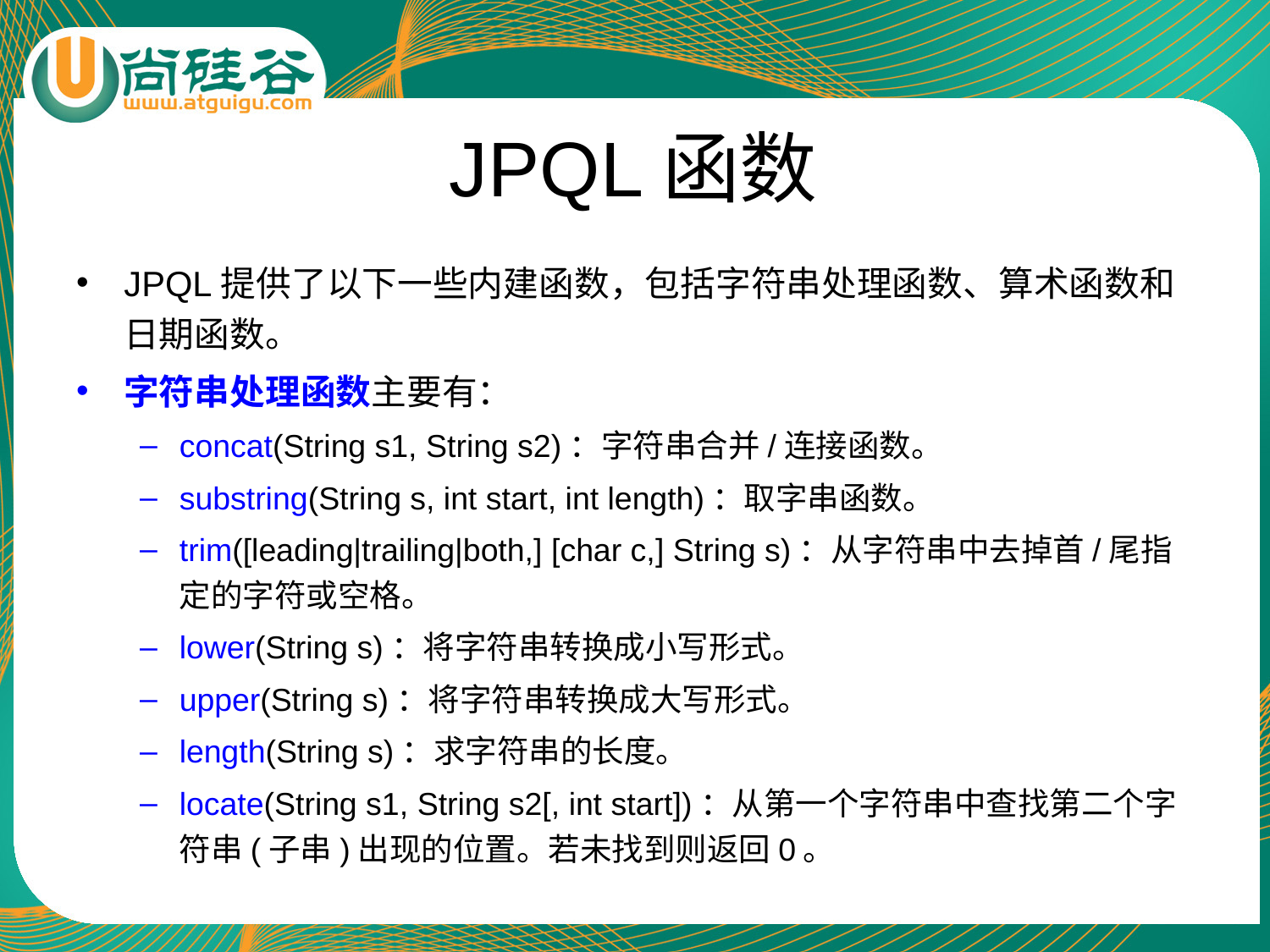

# JPQL函数
JPQL提供了以下一些内建函数，包括字符串处理函数、算术函数和日期函数。
字符串处理函数主要有：
concat(String s1, String s2)：字符串合并/连接函数。
substring(String s, int start, int length)：取字串函数。
trim([leading|trailing|both,] [char c,] String s)：从字符串中去掉首/尾指定的字符或空格。
lower(String s)：将字符串转换成小写形式。
upper(String s)：将字符串转换成大写形式。
length(String s)：求字符串的长度。
locate(String s1, String s2[, int start])：从第一个字符串中查找第二个字符串(子串)出现的位置。若未找到则返回0。